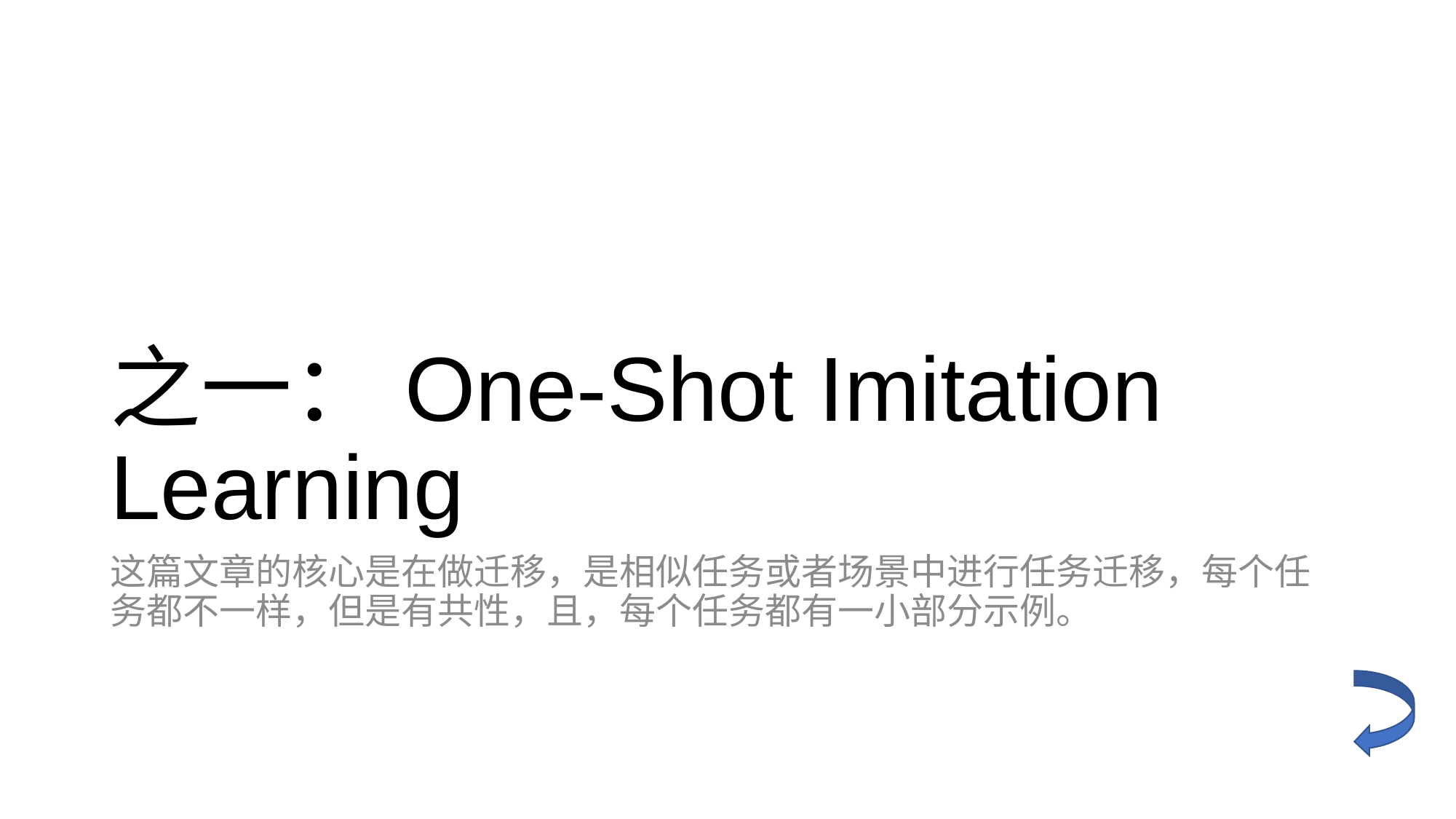

# 之一：One-Shot Imitation Learning
这篇文章的核心是在做迁移，是相似任务或者场景中进行任务迁移，每个任务都不一样，但是有共性，且，每个任务都有一小部分示例。